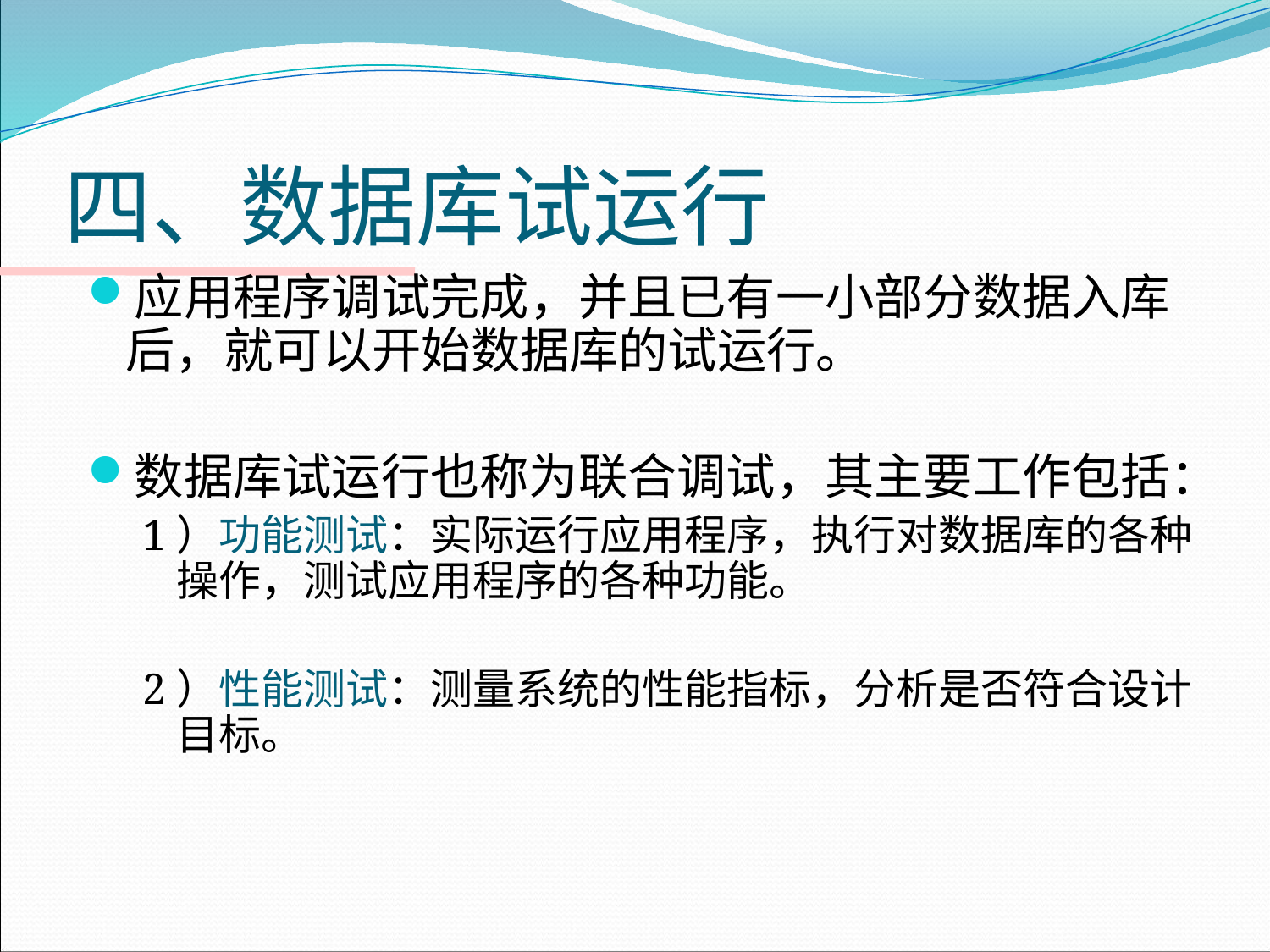

# 四、数据库试运行
应用程序调试完成，并且已有一小部分数据入库后，就可以开始数据库的试运行。

数据库试运行也称为联合调试，其主要工作包括：
1）功能测试：实际运行应用程序，执行对数据库的各种操作，测试应用程序的各种功能。

2）性能测试：测量系统的性能指标，分析是否符合设计目标。

809